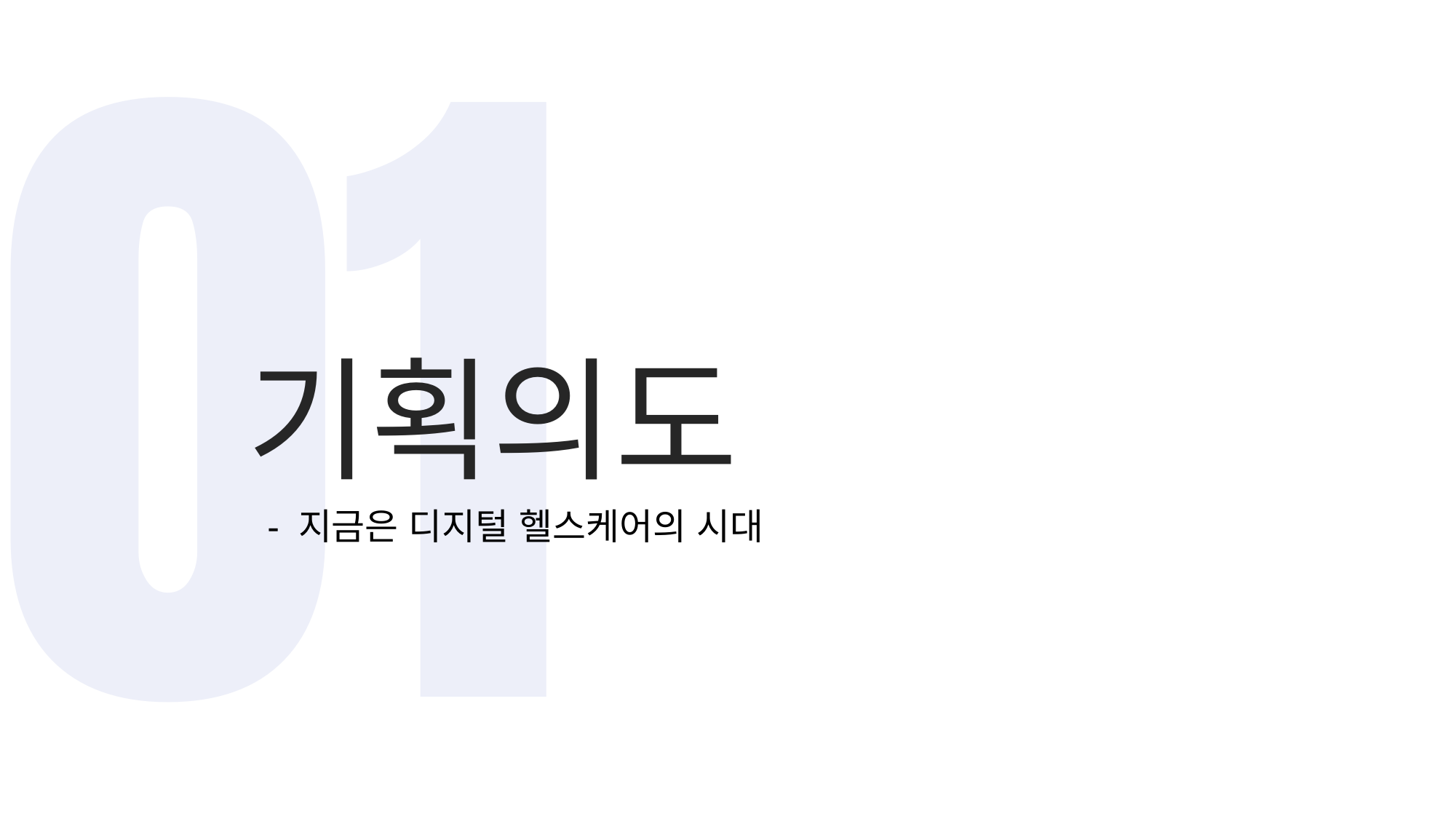

01
# 기획의도
- 지금은 디지털 헬스케어의 시대